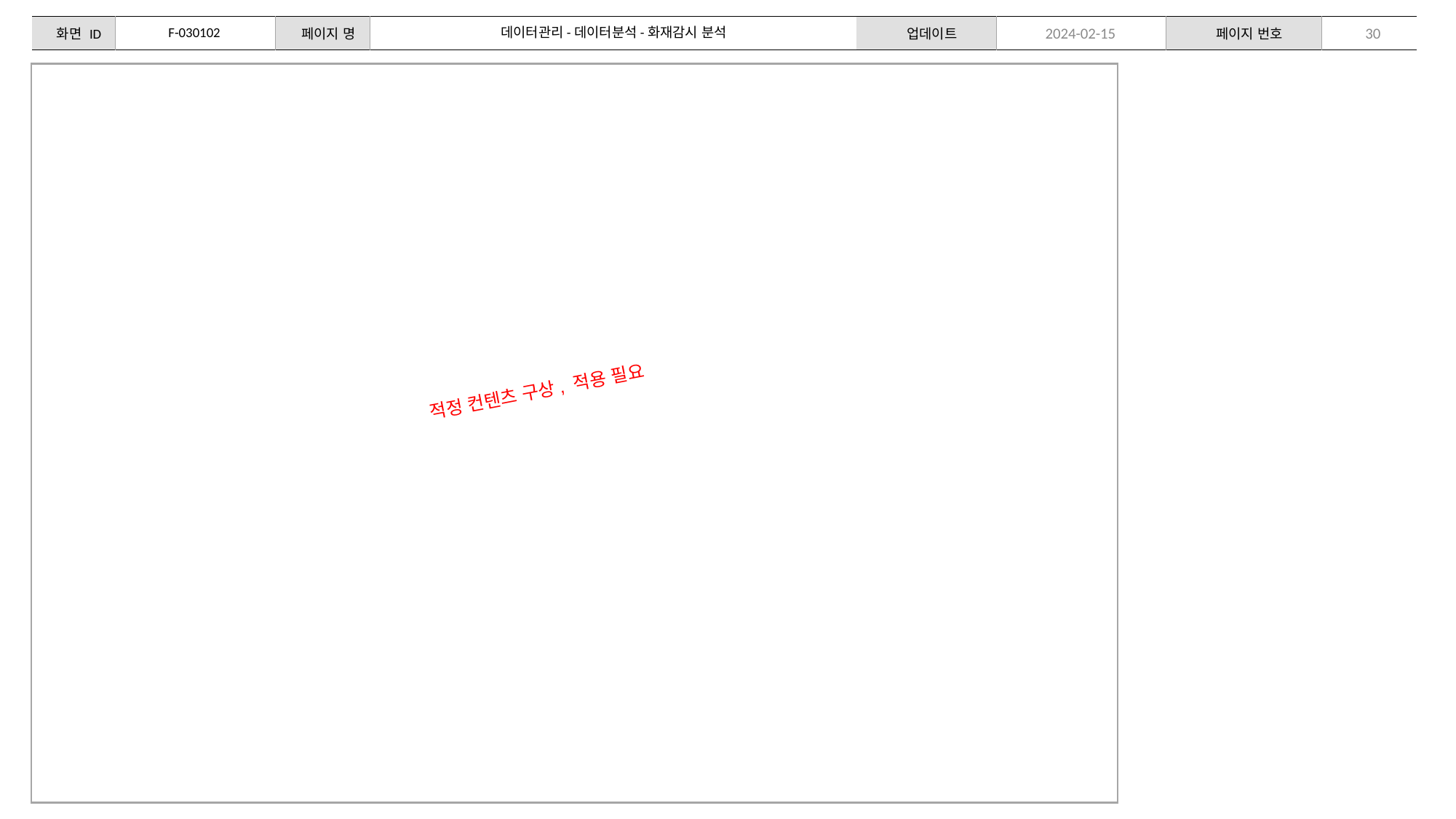

F-030102
데이터관리-데이터분석-화재감시 분석
30
2024-02-15
적정 컨텐츠 구상, 적용 필요